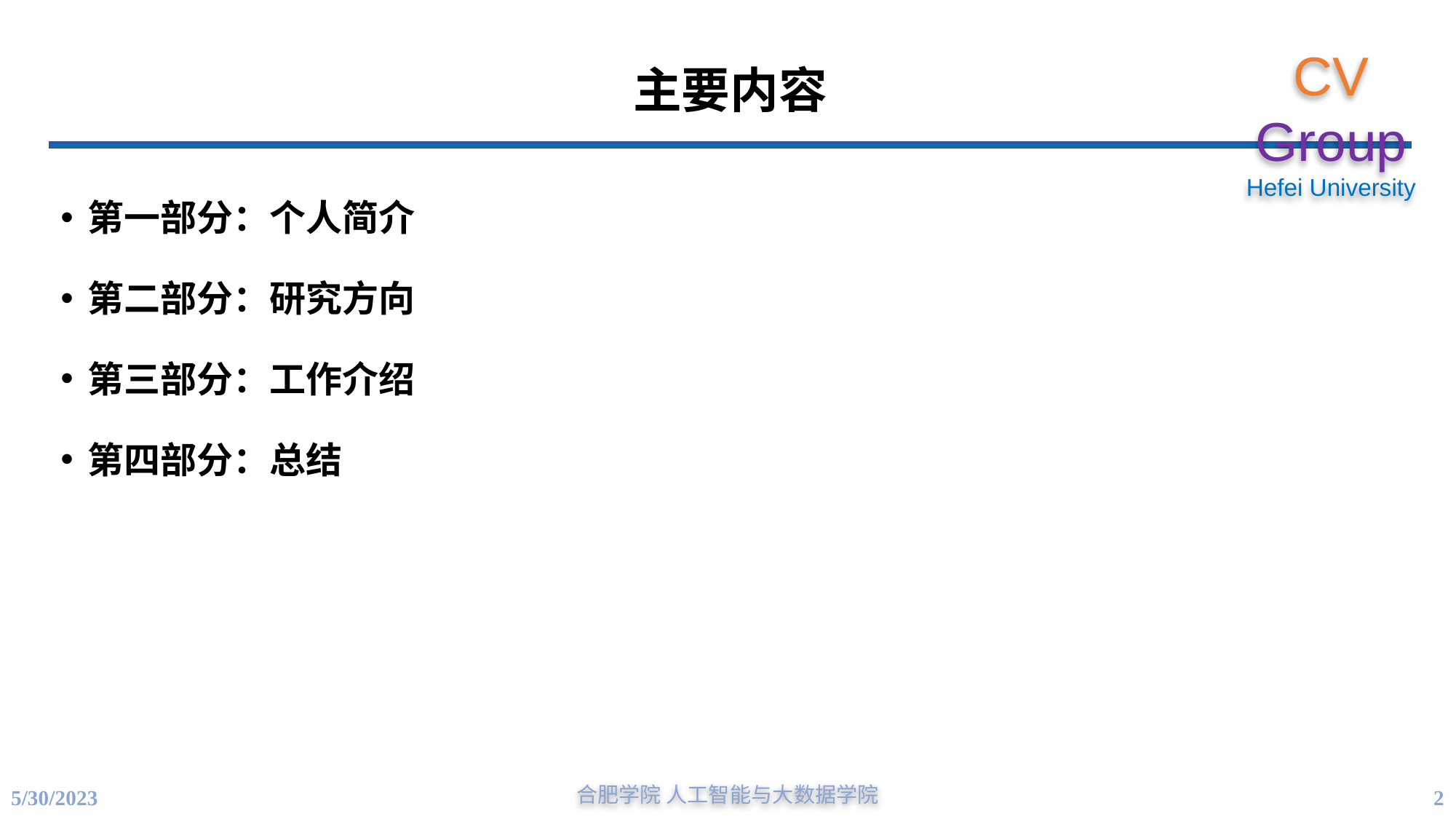

# 主要内容
第一部分：个人简介
第二部分：研究方向
第三部分：工作介绍
第四部分：总结
合肥学院 人工智能与大数据学院
2
5/30/2023